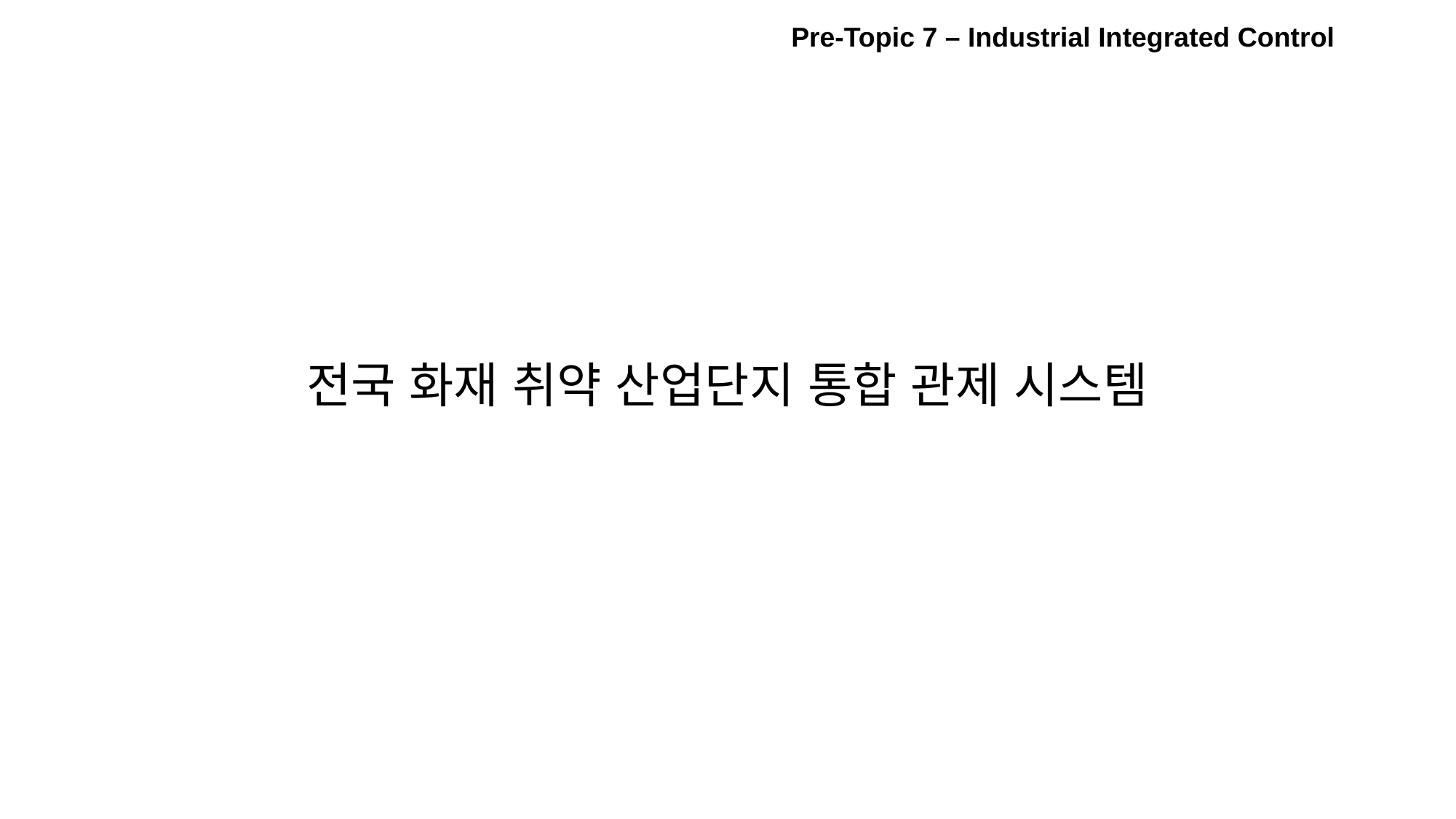

Pre-Topic 7 – Industrial Integrated Control
# 전국 화재 취약 산업단지 통합 관제 시스템